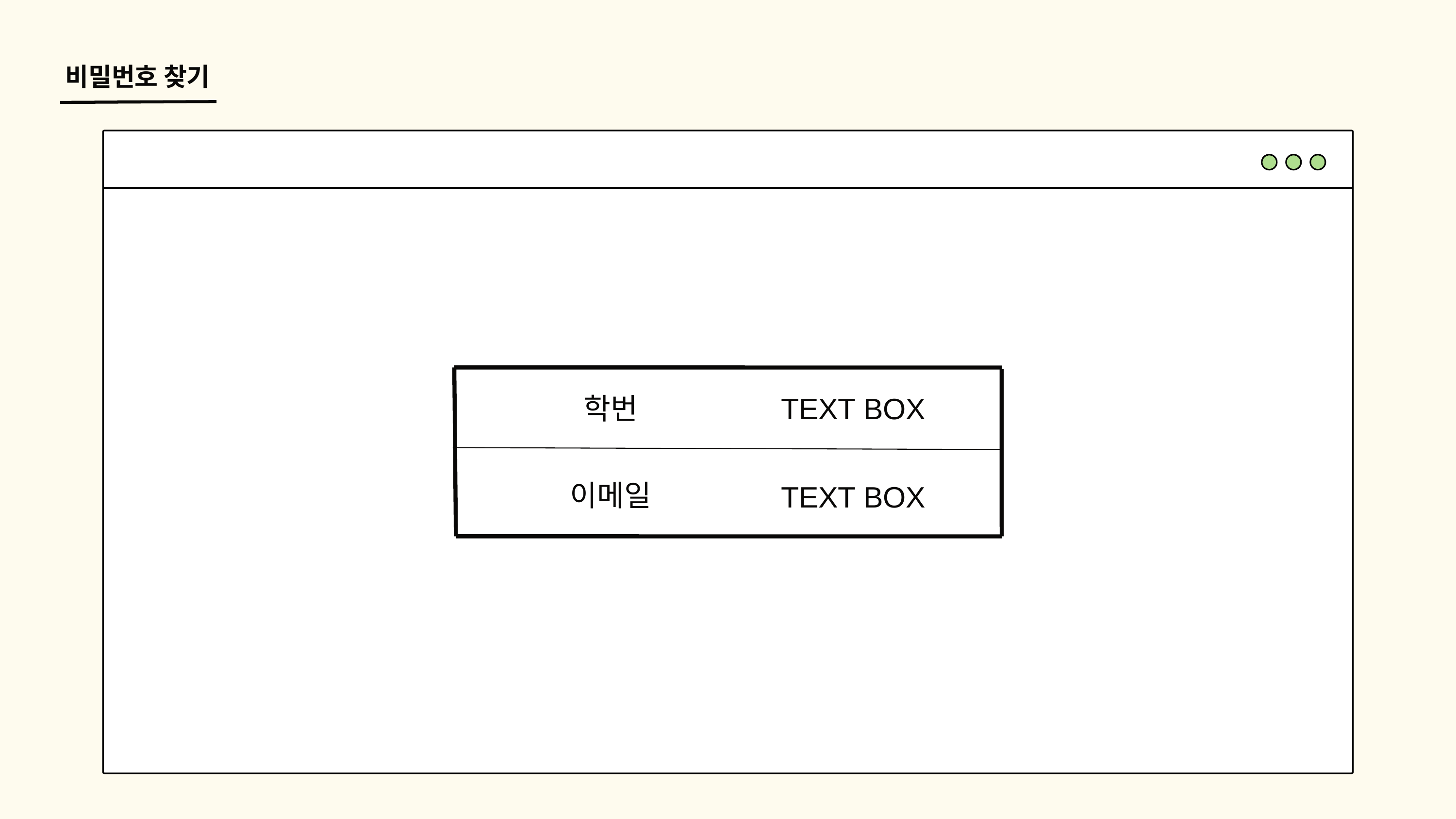

비밀번호 찾기

학번
TEXT BOX

이메일
TEXT BOX